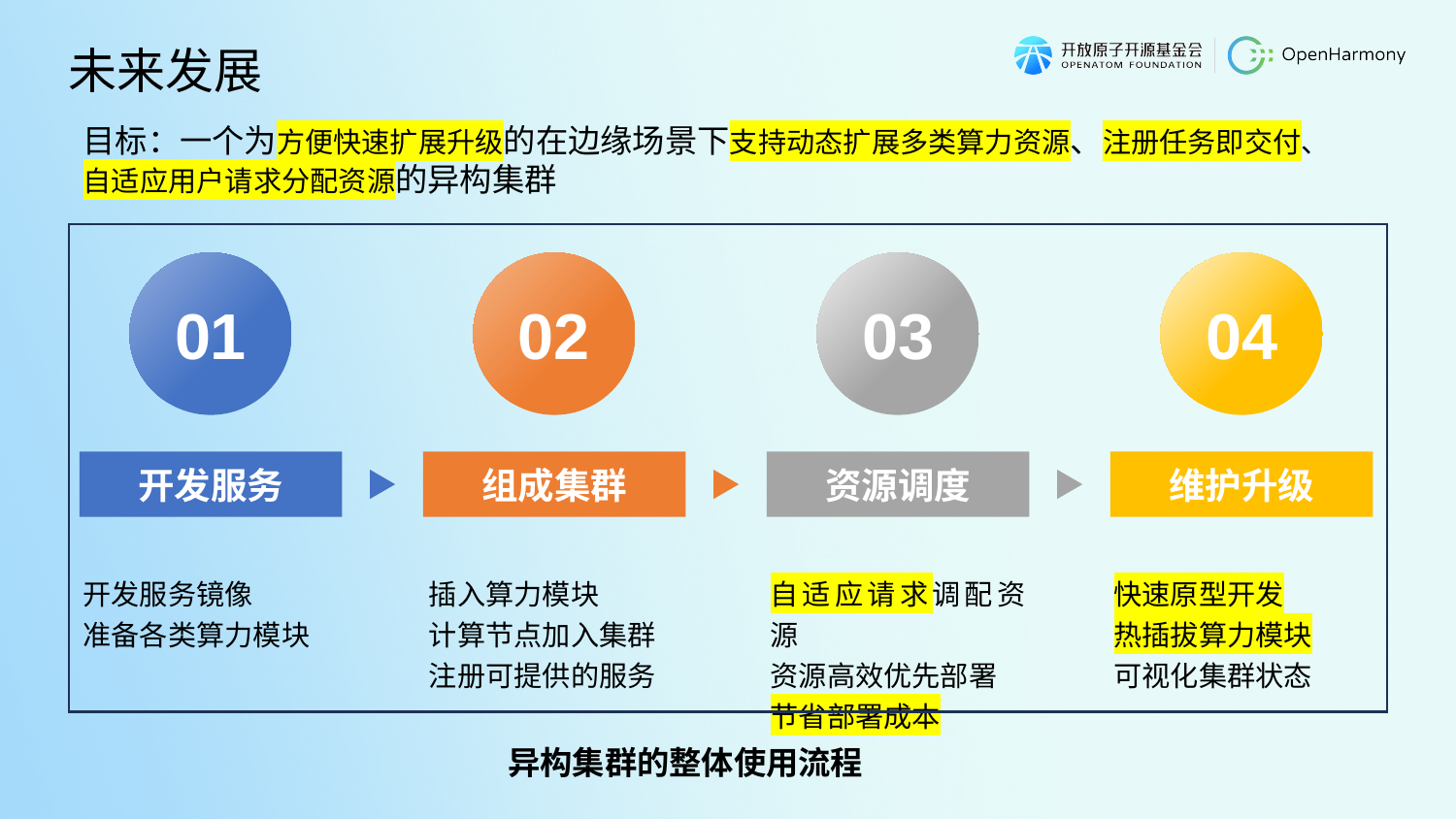

未来发展
目标：一个为方便快速扩展升级的在边缘场景下支持动态扩展多类算力资源、注册任务即交付、自适应用户请求分配资源的异构集群

01
开发服务
开发服务镜像
准备各类算力模块
02
组成集群

插入算力模块
计算节点加入集群
注册可提供的服务

03
资源调度

自适应请求调配资源
资源高效优先部署
节省部署成本

04
维护升级

快速原型开发
热插拔算力模块
可视化集群状态
异构集群的整体使用流程